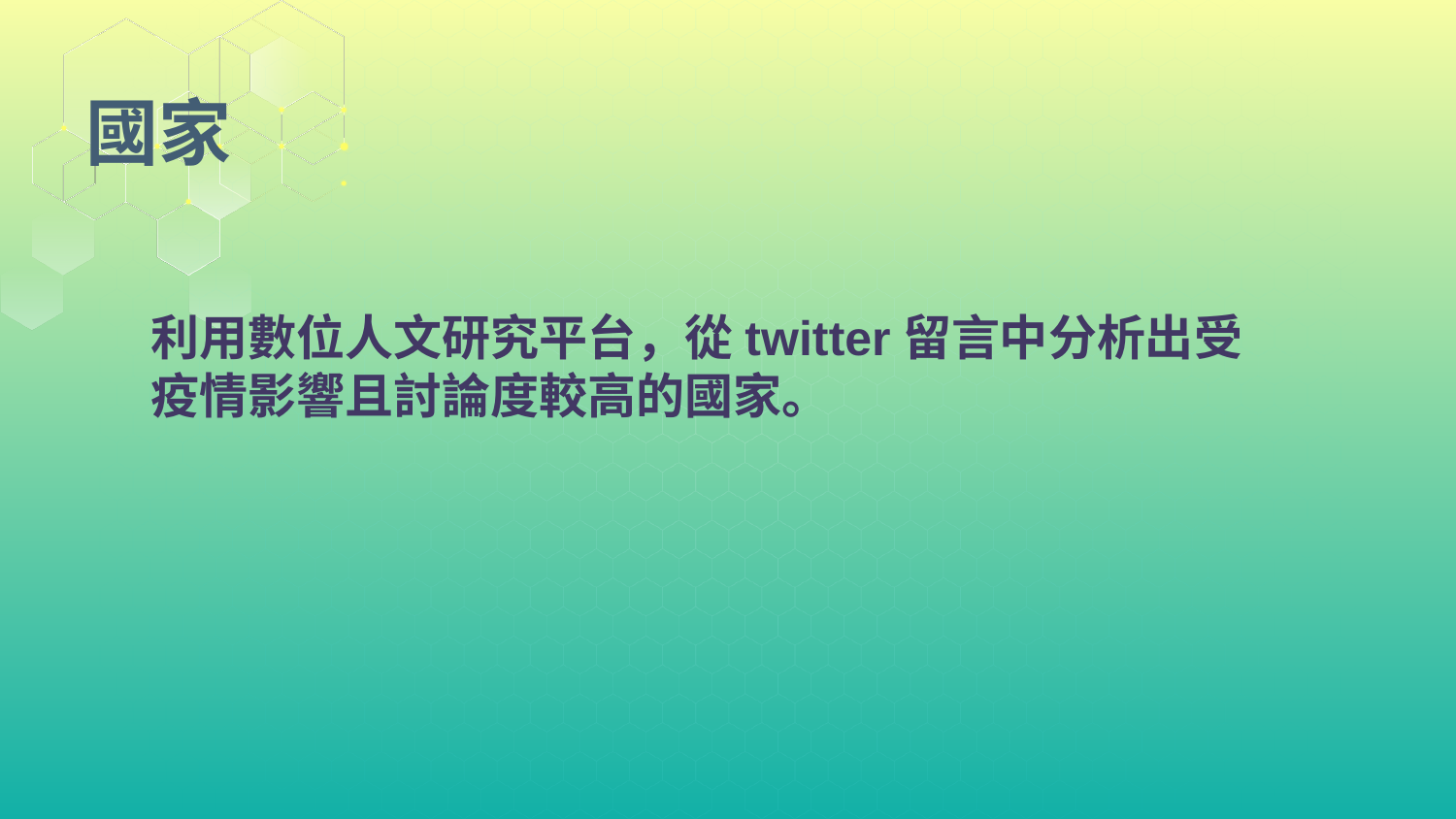

# 國家
利用數位人文研究平台，從twitter留言中分析出受疫情影響且討論度較高的國家。